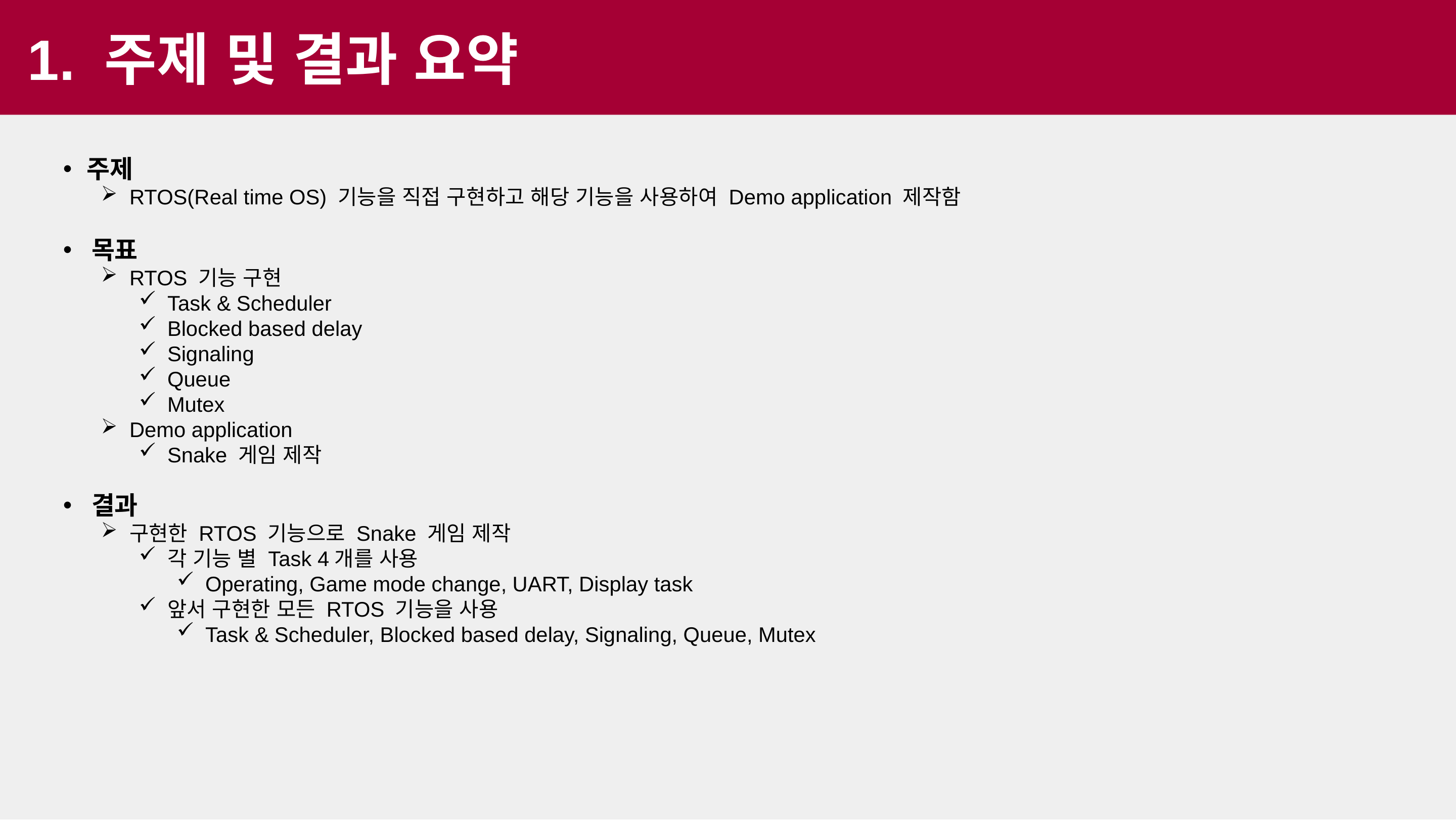

1. 주제 및 결과 요약
주제
RTOS(Real time OS) 기능을 직접 구현하고 해당 기능을 사용하여 Demo application 제작함

목표
RTOS 기능 구현
Task & Scheduler
Blocked based delay
Signaling
Queue
Mutex
Demo application
Snake 게임 제작

결과
구현한 RTOS 기능으로 Snake 게임 제작
각 기능 별 Task 4개를 사용
Operating, Game mode change, UART, Display task
앞서 구현한 모든 RTOS 기능을 사용
Task & Scheduler, Blocked based delay, Signaling, Queue, Mutex